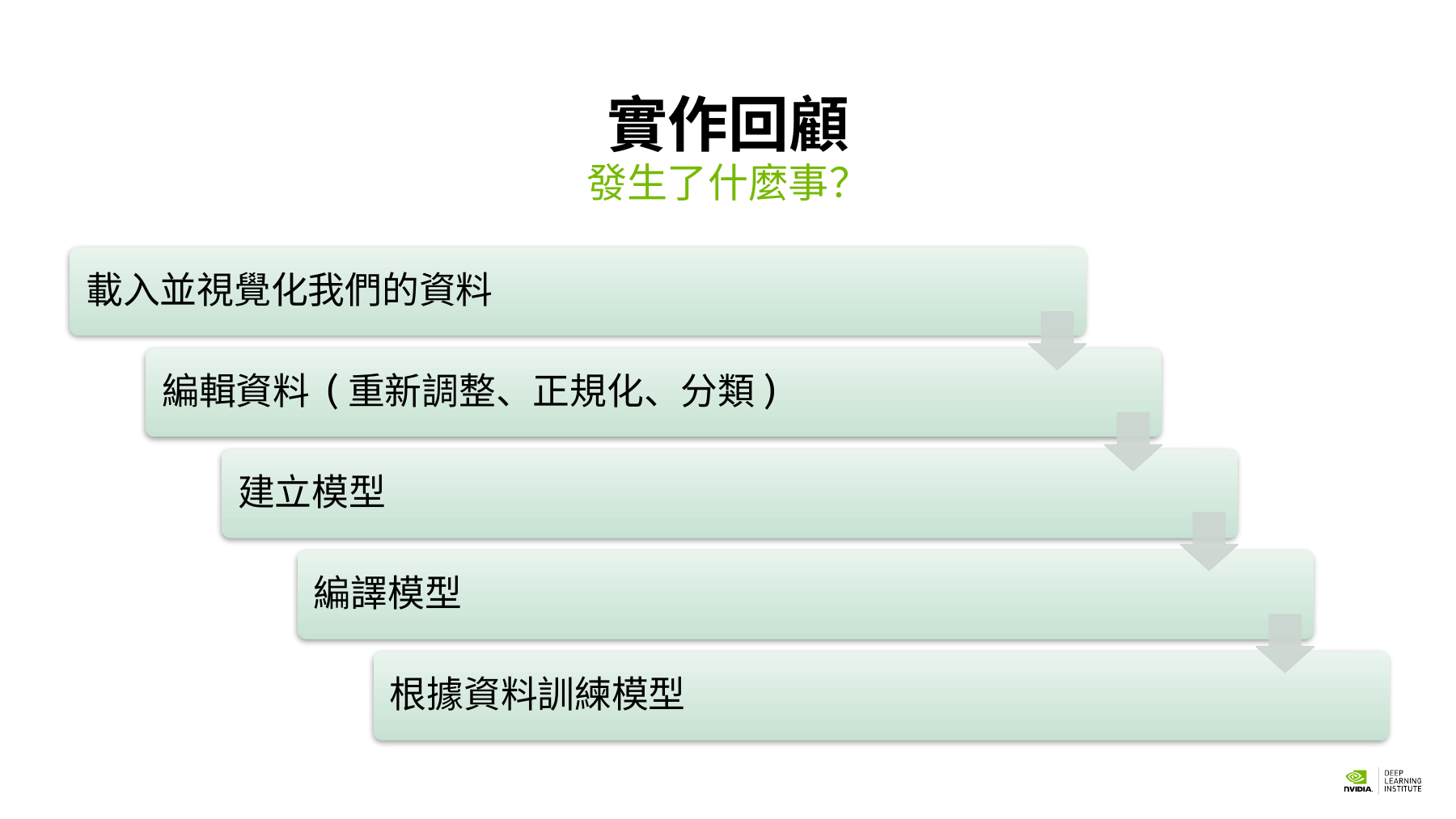

# 實作回顧
發生了什麼事？
載入並視覺化我們的資料
編輯資料 (重新調整、正規化、分類)
建立模型
編譯模型
根據資料訓練模型